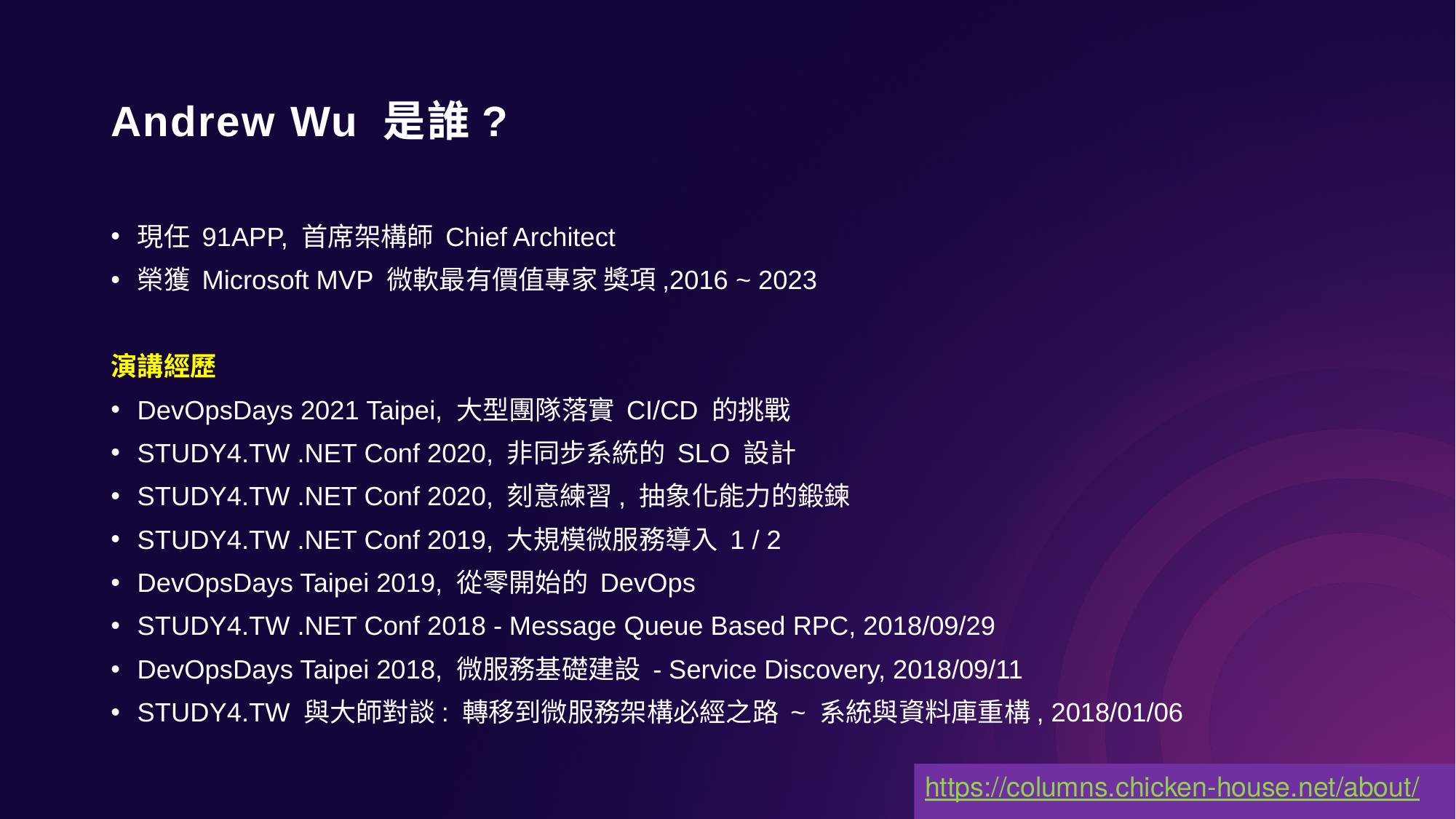

# Andrew Wu 是誰?
現任 91APP, 首席架構師 Chief Architect
榮獲 Microsoft MVP 微軟最有價值專家 獎項,2016 ~ 2023

演講經歷
DevOpsDays 2021 Taipei, 大型團隊落實 CI/CD 的挑戰
STUDY4.TW .NET Conf 2020, 非同步系統的 SLO 設計
STUDY4.TW .NET Conf 2020, 刻意練習, 抽象化能力的鍛鍊
STUDY4.TW .NET Conf 2019, 大規模微服務導入 1 / 2
DevOpsDays Taipei 2019, 從零開始的 DevOps
STUDY4.TW .NET Conf 2018 - Message Queue Based RPC, 2018/09/29
DevOpsDays Taipei 2018, 微服務基礎建設 - Service Discovery, 2018/09/11
STUDY4.TW 與大師對談: 轉移到微服務架構必經之路 ~ 系統與資料庫重構, 2018/01/06
https://columns.chicken-house.net/about/